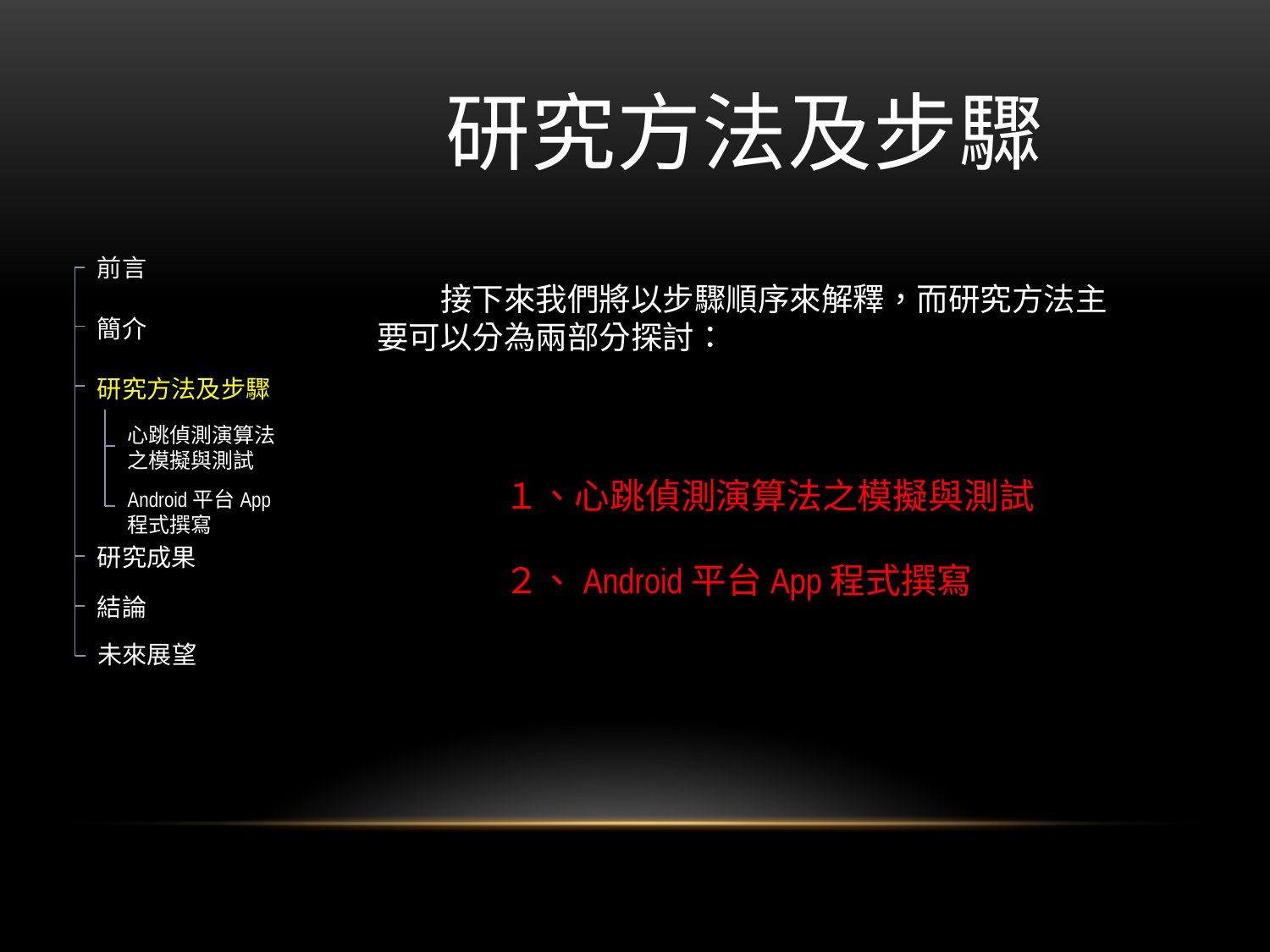

# 研究方法及步驟
前言
簡介
研究方法及步驟
心跳偵測演算法之模擬與測試
Android平台App
程式撰寫
研究成果
結論
未來展望
　　接下來我們將以步驟順序來解釋，而研究方法主要可以分為兩部分探討：

	１、心跳偵測演算法之模擬與測試
	２、Android平台App程式撰寫